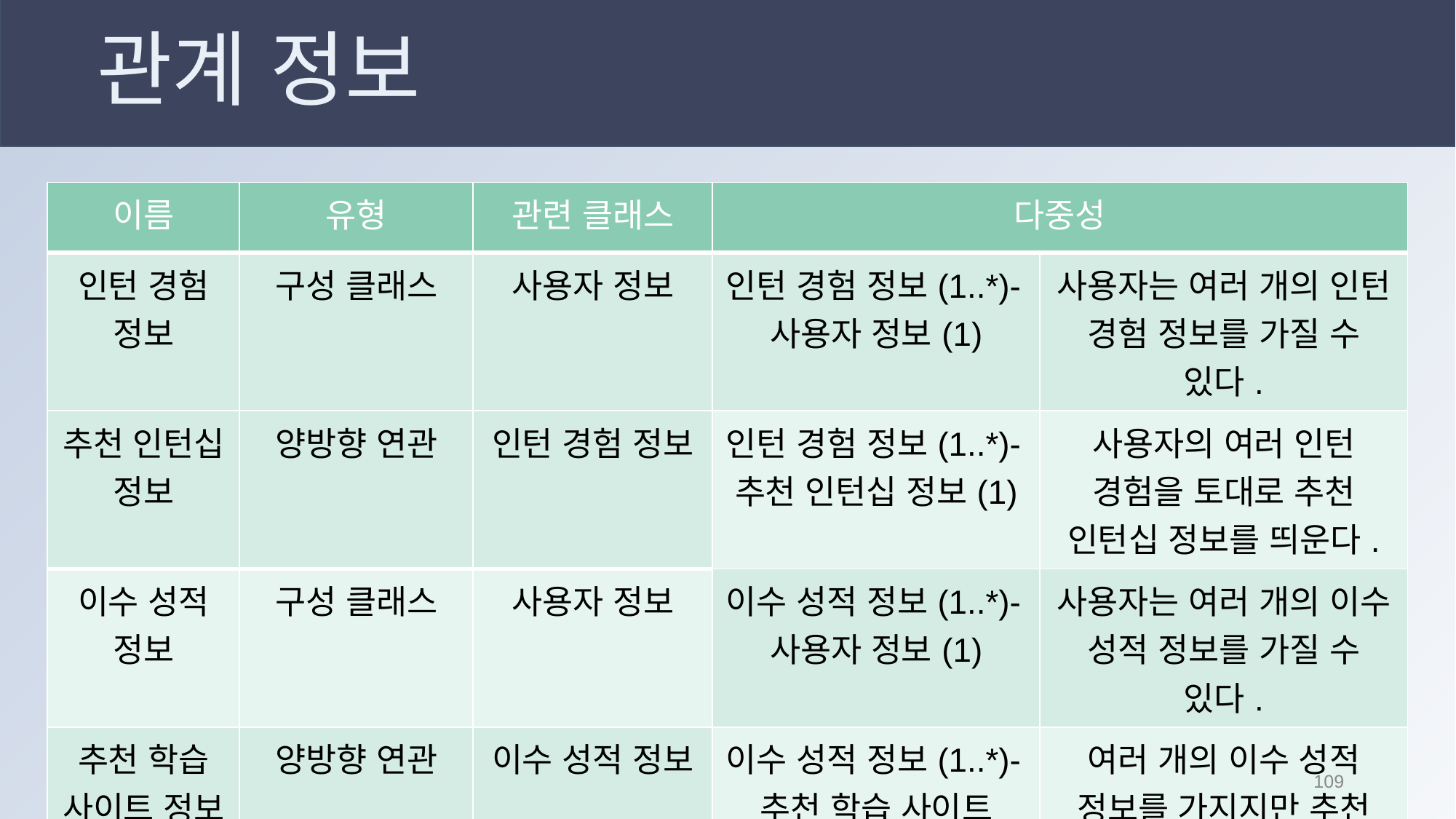

# 관계 정보

| 이름 | 유형 | 관련 클래스 | 다중성 |  |
| --- | --- | --- | --- | --- |
| 인턴 경험 정보 | 구성 클래스 | 사용자 정보 | 인턴 경험 정보(1..\*)-사용자 정보(1) | 사용자는 여러 개의 인턴 경험 정보를 가질 수 있다. |
| 추천 인턴십 정보 | 양방향 연관 | 인턴 경험 정보 | 인턴 경험 정보(1..\*)-추천 인턴십 정보(1) | 사용자의 여러 인턴 경험을 토대로 추천 인턴십 정보를 띄운다. |
| 이수 성적 정보 | 구성 클래스 | 사용자 정보 | 이수 성적 정보(1..\*)-사용자 정보(1) | 사용자는 여러 개의 이수 성적 정보를 가질 수 있다. |
| 추천 학습 사이트 정보 | 양방향 연관 | 이수 성적 정보 | 이수 성적 정보(1..\*)-추천 학습 사이트 정보(1) | 여러 개의 이수 성적 정보를 가지지만 추천 학습 사이트 정보 1개를 참조한다. |
109